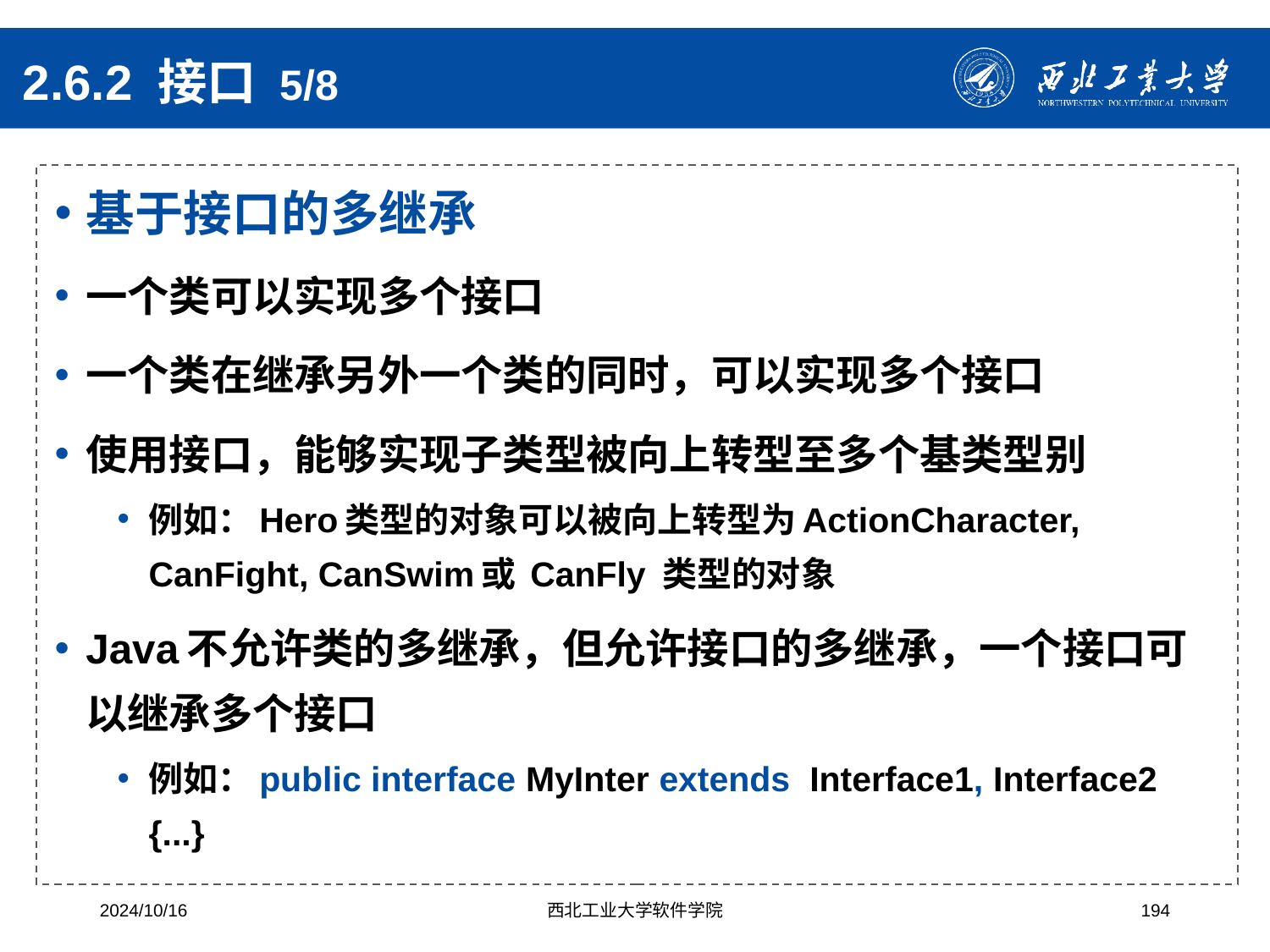

# 2.6.2 接口 5/8
基于接口的多继承
一个类可以实现多个接口
一个类在继承另外一个类的同时，可以实现多个接口
使用接口，能够实现子类型被向上转型至多个基类型别
例如：Hero类型的对象可以被向上转型为ActionCharacter, CanFight, CanSwim或 CanFly 类型的对象
Java不允许类的多继承，但允许接口的多继承，一个接口可以继承多个接口
例如：public interface MyInter extends  Interface1, Interface2 {...}
2024/10/16
西北工业大学软件学院
194